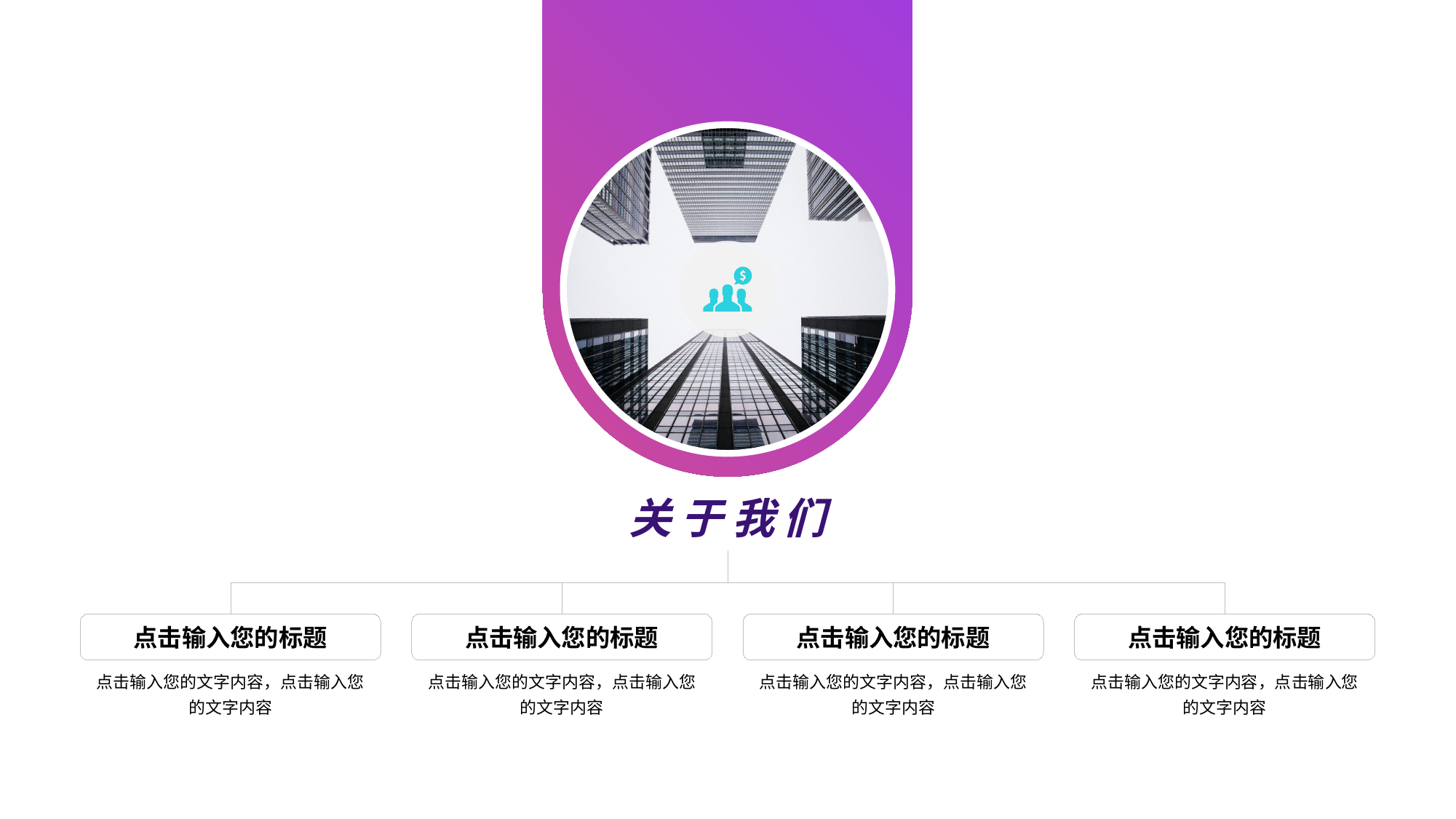

关于我们
点击输入您的标题
点击输入您的文字内容，点击输入您的文字内容
点击输入您的标题
点击输入您的文字内容，点击输入您的文字内容
点击输入您的标题
点击输入您的文字内容，点击输入您的文字内容
点击输入您的标题
点击输入您的文字内容，点击输入您的文字内容